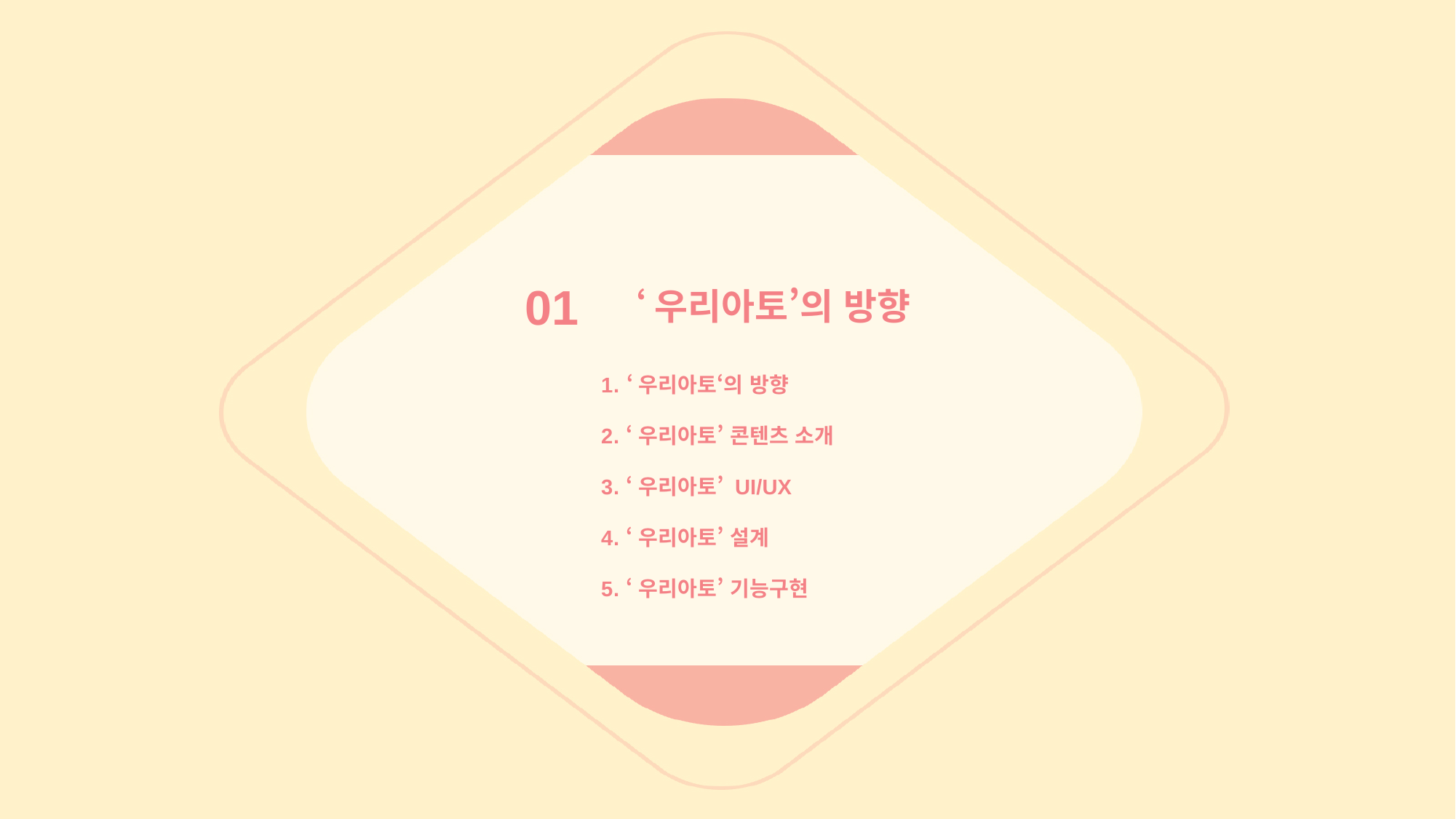

01
 ‘우리아토’의 방향
 ‘우리아토‘의 방향
 ‘우리아토’ 콘텐츠 소개
 ‘우리아토’ UI/UX
 ‘우리아토’ 설계
 ‘우리아토’ 기능구현